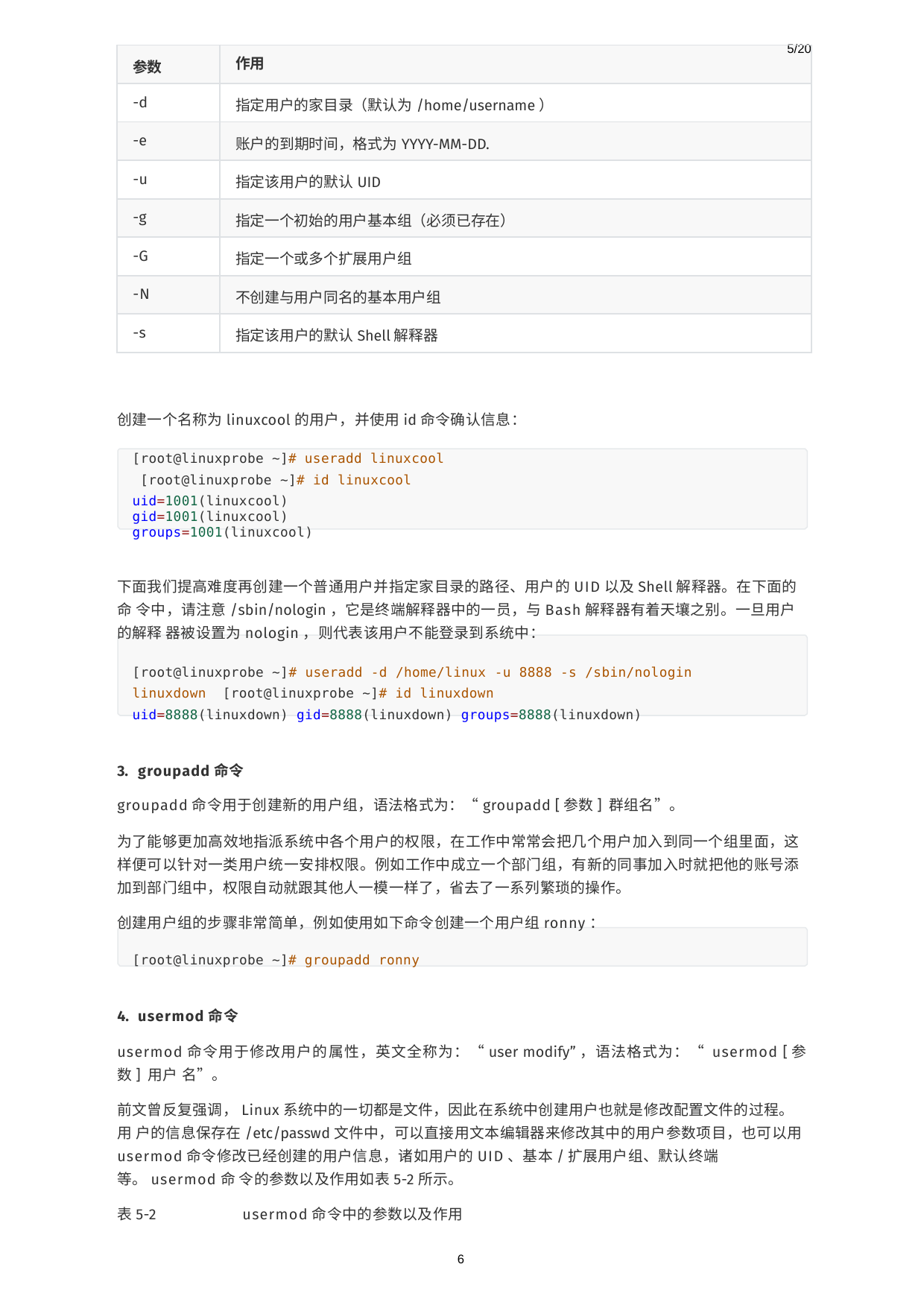

| 参数 | 5/20 作用 |
| --- | --- |
| -d | 指定用户的家目录（默认为/home/username） |
| -e | 账户的到期时间，格式为YYYY-MM-DD. |
| -u | 指定该用户的默认UID |
| -g | 指定一个初始的用户基本组（必须已存在） |
| -G | 指定一个或多个扩展用户组 |
| -N | 不创建与用户同名的基本用户组 |
| -s | 指定该用户的默认Shell解释器 |
创建一个名称为linuxcool的用户，并使用id命令确认信息：

[root@linuxprobe ~]# useradd linuxcool  [root@linuxprobe ~]# id linuxcool
uid=1001(linuxcool) gid=1001(linuxcool) groups=1001(linuxcool)

下面我们提高难度再创建一个普通用户并指定家目录的路径、用户的UID以及Shell解释器。在下面的命 令中，请注意/sbin/nologin，它是终端解释器中的一员，与Bash解释器有着天壤之别。一旦用户的解释 器被设置为nologin，则代表该用户不能登录到系统中：

[root@linuxprobe ~]# useradd -d /home/linux -u 8888 -s /sbin/nologin linuxdown  [root@linuxprobe ~]# id linuxdown
uid=8888(linuxdown) gid=8888(linuxdown) groups=8888(linuxdown)

groupadd命令
groupadd命令用于创建新的用户组，语法格式为：“groupadd [参数] 群组名”。
为了能够更加高效地指派系统中各个用户的权限，在工作中常常会把几个用户加入到同一个组里面，这 样便可以针对一类用户统一安排权限。例如工作中成立一个部门组，有新的同事加入时就把他的账号添 加到部门组中，权限自动就跟其他人一模一样了，省去了一系列繁琐的操作。
创建用户组的步骤非常简单，例如使用如下命令创建一个用户组ronny：

[root@linuxprobe ~]# groupadd ronny

usermod命令
usermod命令用于修改用户的属性，英文全称为：“user modify”，语法格式为：“ usermod [参数] 用户 名”。
前文曾反复强调，Linux系统中的一切都是文件，因此在系统中创建用户也就是修改配置文件的过程。用 户的信息保存在/etc/passwd文件中，可以直接用文本编辑器来修改其中的用户参数项目，也可以用 usermod命令修改已经创建的用户信息，诸如用户的UID、基本/扩展用户组、默认终端等。usermod命 令的参数以及作用如表5-2所示。
表5-2	usermod命令中的参数以及作用

6